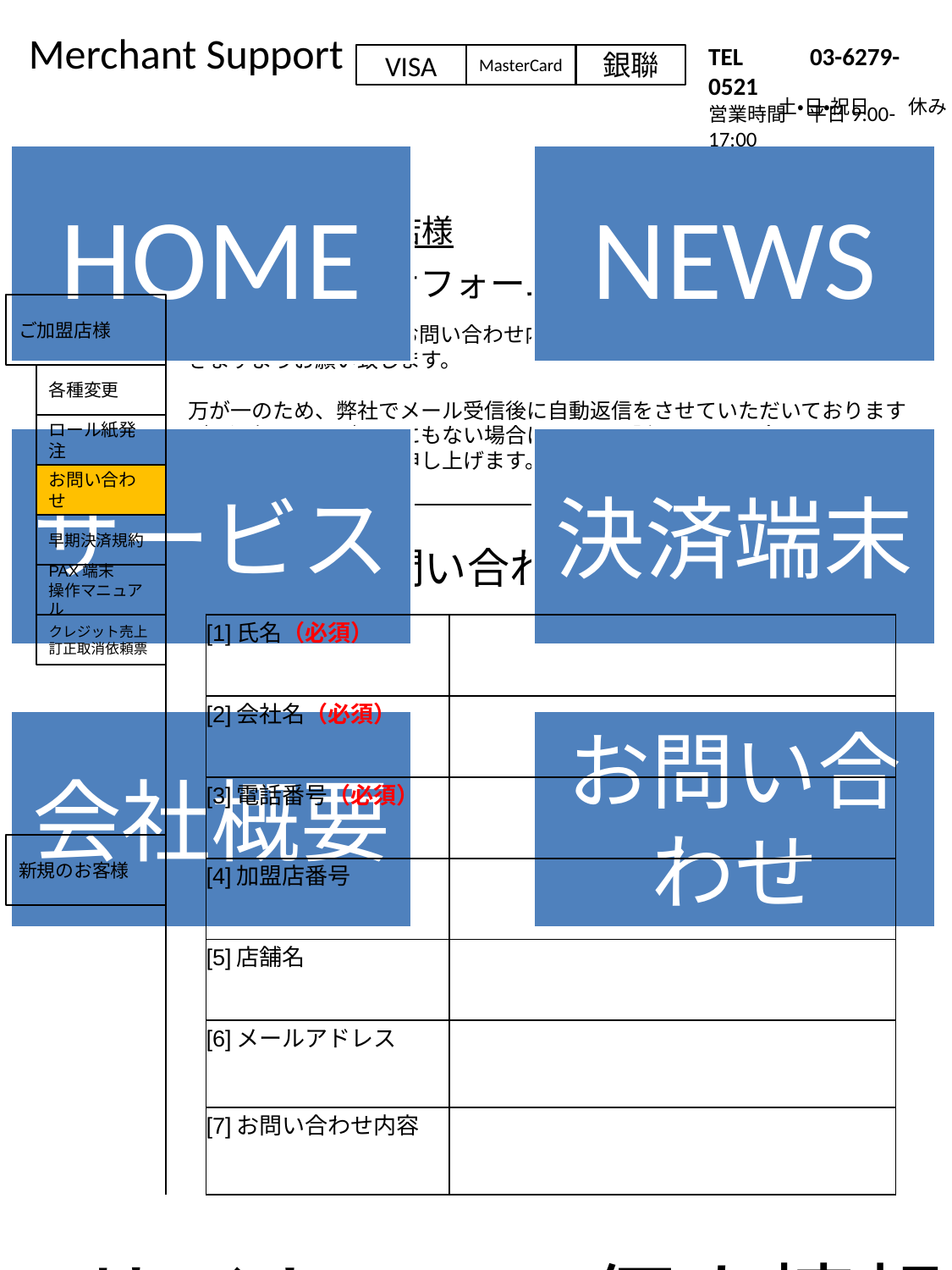

Merchant Support
お問い合わせ画面
TEL 　　03-6279-0521
営業時間　平日9:00-17:00

VISA
MasterCard
銀聯
土・日・祝日　　休み
HOME
NEWS
サービス
決済端末
会社概要
お問い合わせ
PAX端末　ご利用加盟店様
※メールの自動返信機能の
追加希望がBackOfficeより
あります
≪お問い合わせフォーム》
ご加盟店様
下記のフォームより、お問い合わせ内容をご入力の上、お問い合わせいただきますようお願い致します。

万が一のため、弊社でメール受信後に自動返信をさせていただいておりますが、返信メールが翌日にもない場合には、お電話にてお問い合わせ下さいますよう、宜しくお願い申し上げます。
各種変更
ロール紙発注
お問い合わせ
早期決済規約
お問い合わせフォーム
PAX端末
操作マニュアル
クレジット売上訂正取消依頼票
| [1]氏名（必須） |  |
| --- | --- |
| [2]会社名（必須） |  |
| [3]電話番号（必須） |  |
| [4]加盟店番号 |  |
| [5]店舗名 |  |
| [6]メールアドレス |  |
| [7]お問い合わせ内容 |  |
新規のお客様
会社概要
お問い合わせ
お問い合わせ